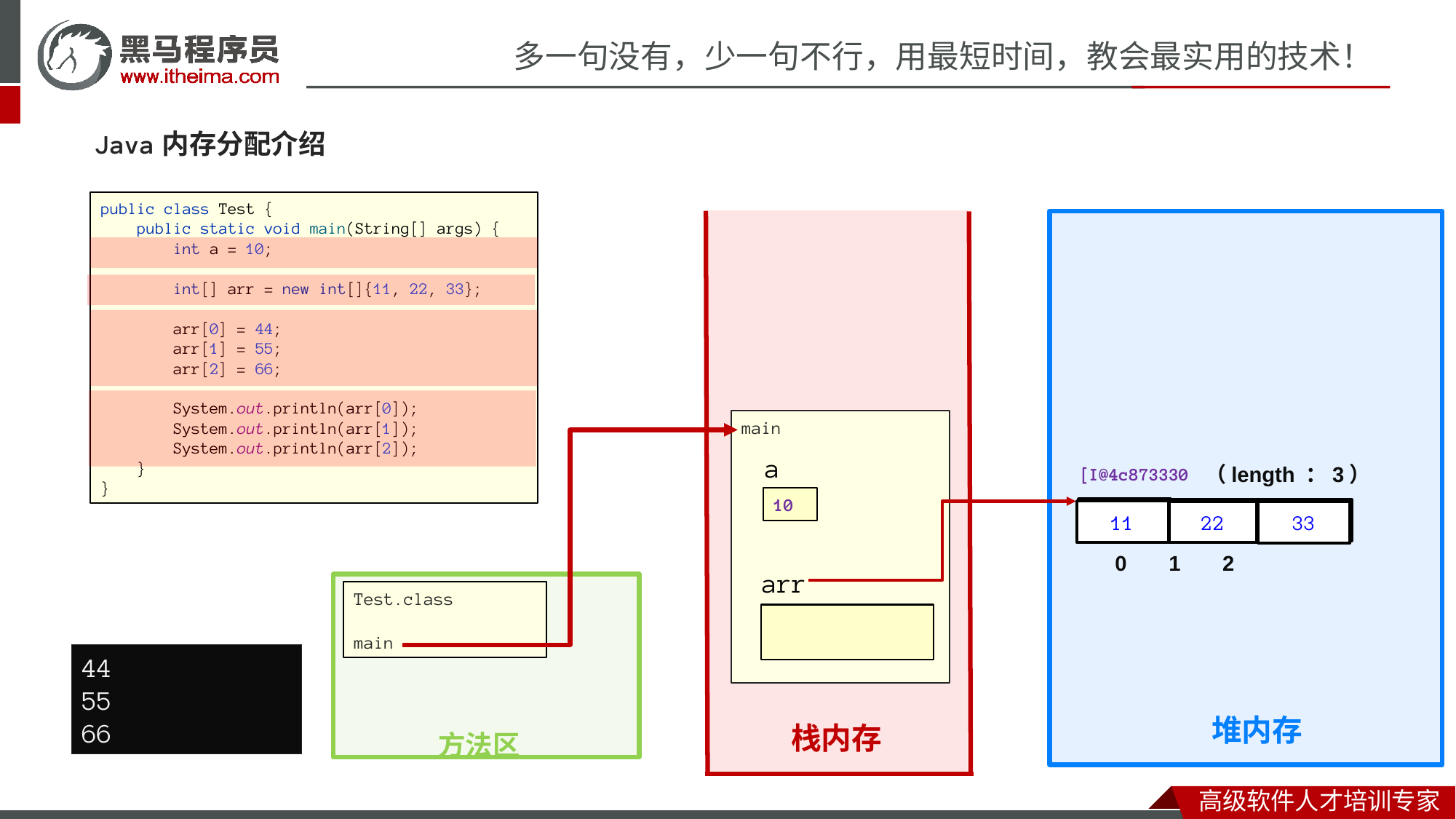

Java内存分配介绍
public class Test {
    public static void main(String[] args) {
        int a = 10;

        int[] arr = new int[]{11, 22, 33};
        arr[0] = 44;
        arr[1] = 55;
        arr[2] = 66;
        System.out.println(arr[0]);
        System.out.println(arr[1]);
        System.out.println(arr[2]);
    }
}

栈内存

堆内存

main

a
（length ：3）
[I@4c873330
10
44
55
66
11
22
33
  0       1       2
arr

方法区
Test.class

main

44
55
66